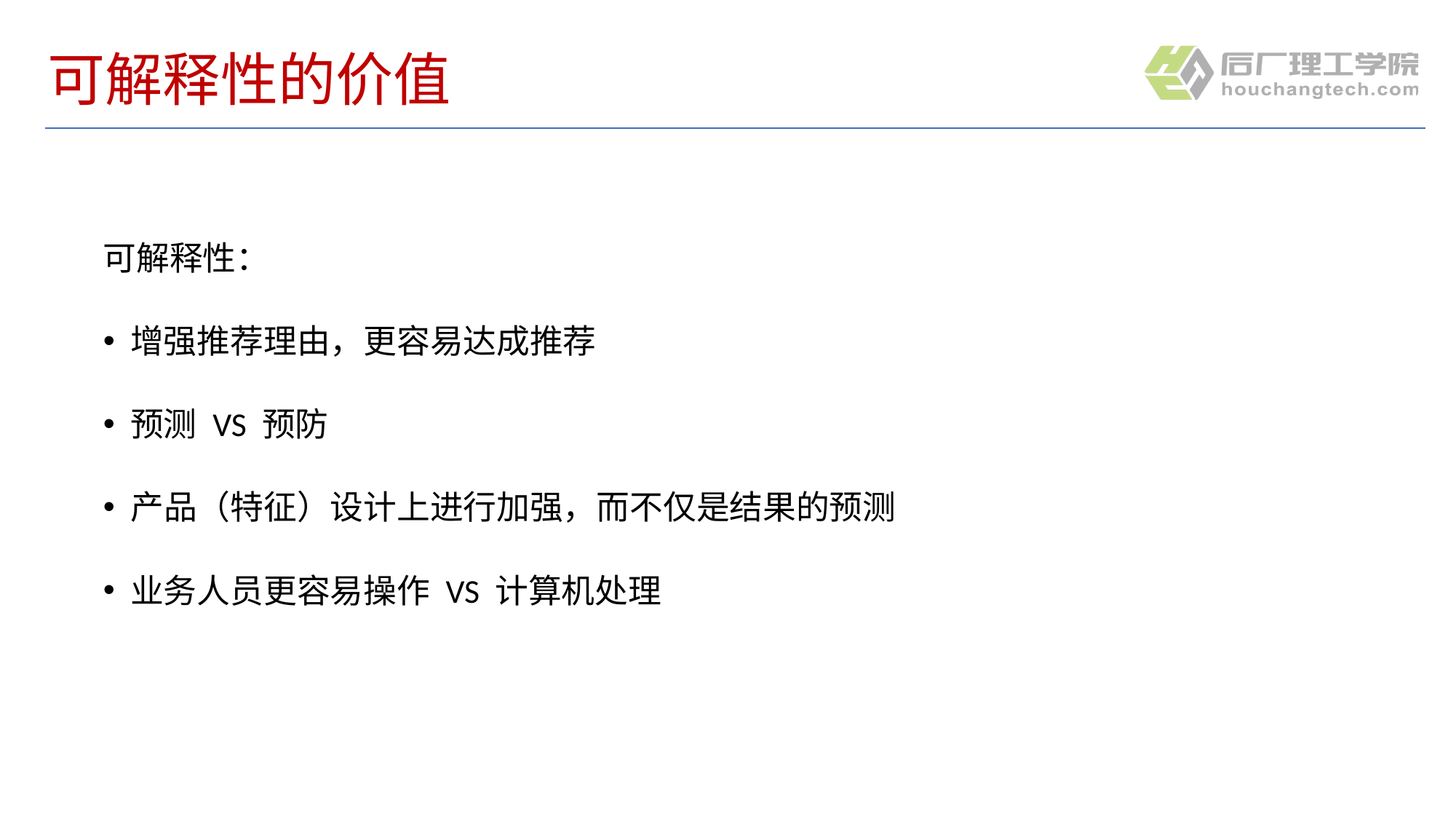

# 可解释性的价值
可解释性：
增强推荐理由，更容易达成推荐
预测 VS 预防
产品（特征）设计上进行加强，而不仅是结果的预测
业务人员更容易操作 VS 计算机处理